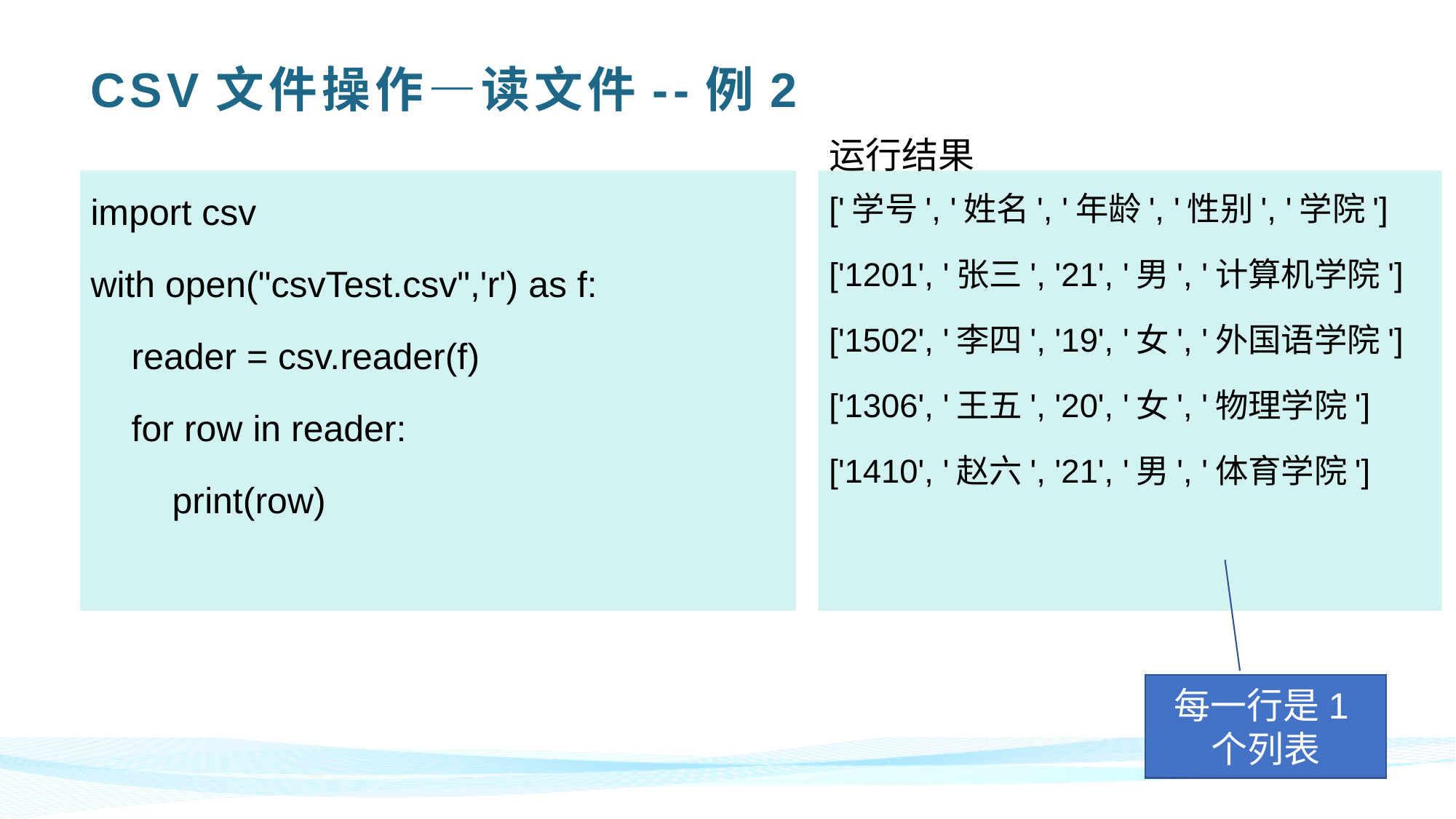

# CSV文件操作—读文件--例2
运行结果
import csv
with open("csvTest.csv",'r') as f:
    reader = csv.reader(f)
    for row in reader:
        print(row)
['学号', '姓名', '年龄', '性别', '学院']
['1201', '张三', '21', '男', '计算机学院']
['1502', '李四', '19', '女', '外国语学院']
['1306', '王五', '20', '女', '物理学院']
['1410', '赵六', '21', '男', '体育学院']
每一行是1个列表